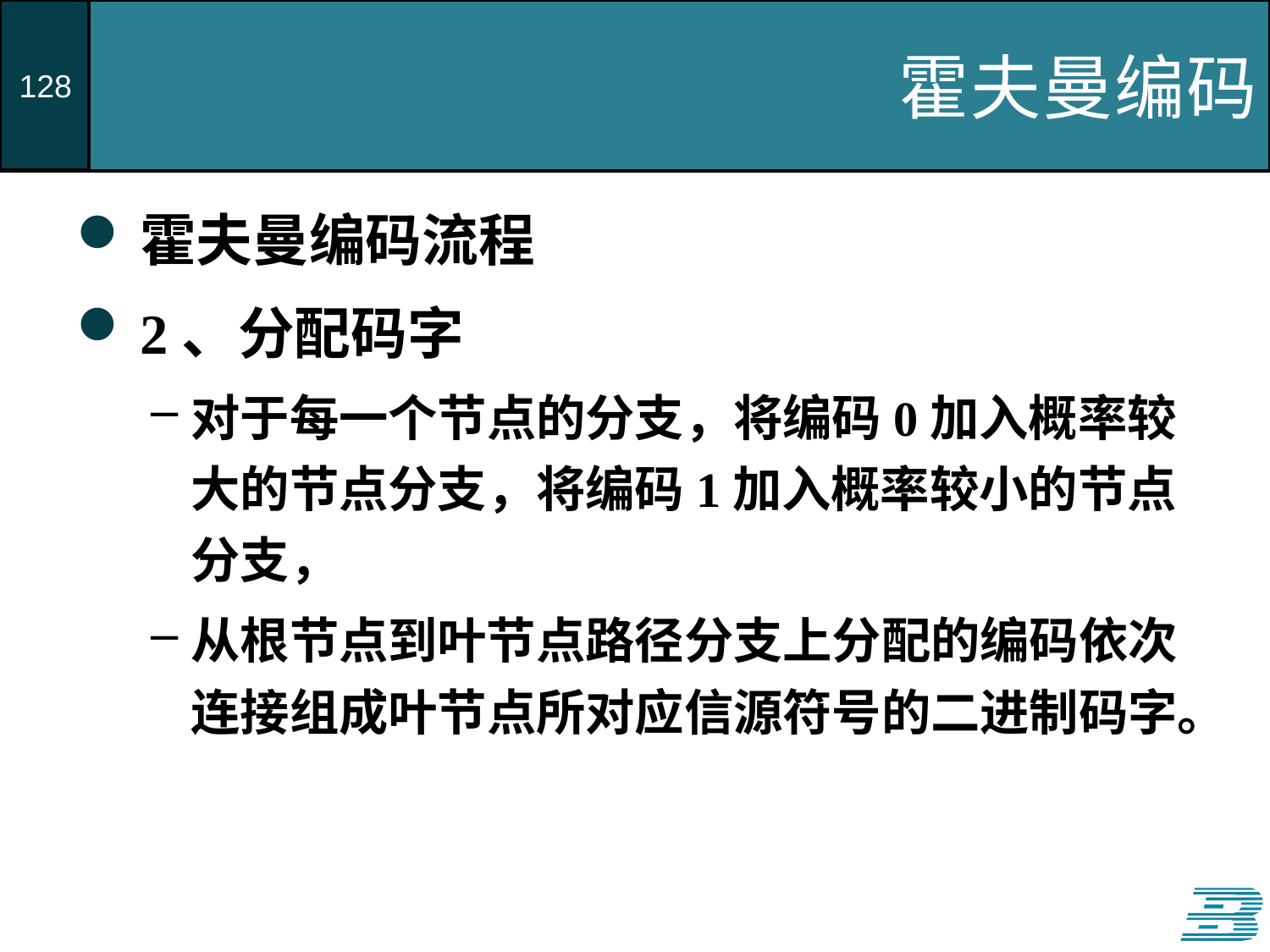

# 霍夫曼编码
霍夫曼编码流程
2、分配码字
对于每一个节点的分支，将编码0加入概率较大的节点分支，将编码1加入概率较小的节点分支，
从根节点到叶节点路径分支上分配的编码依次连接组成叶节点所对应信源符号的二进制码字。